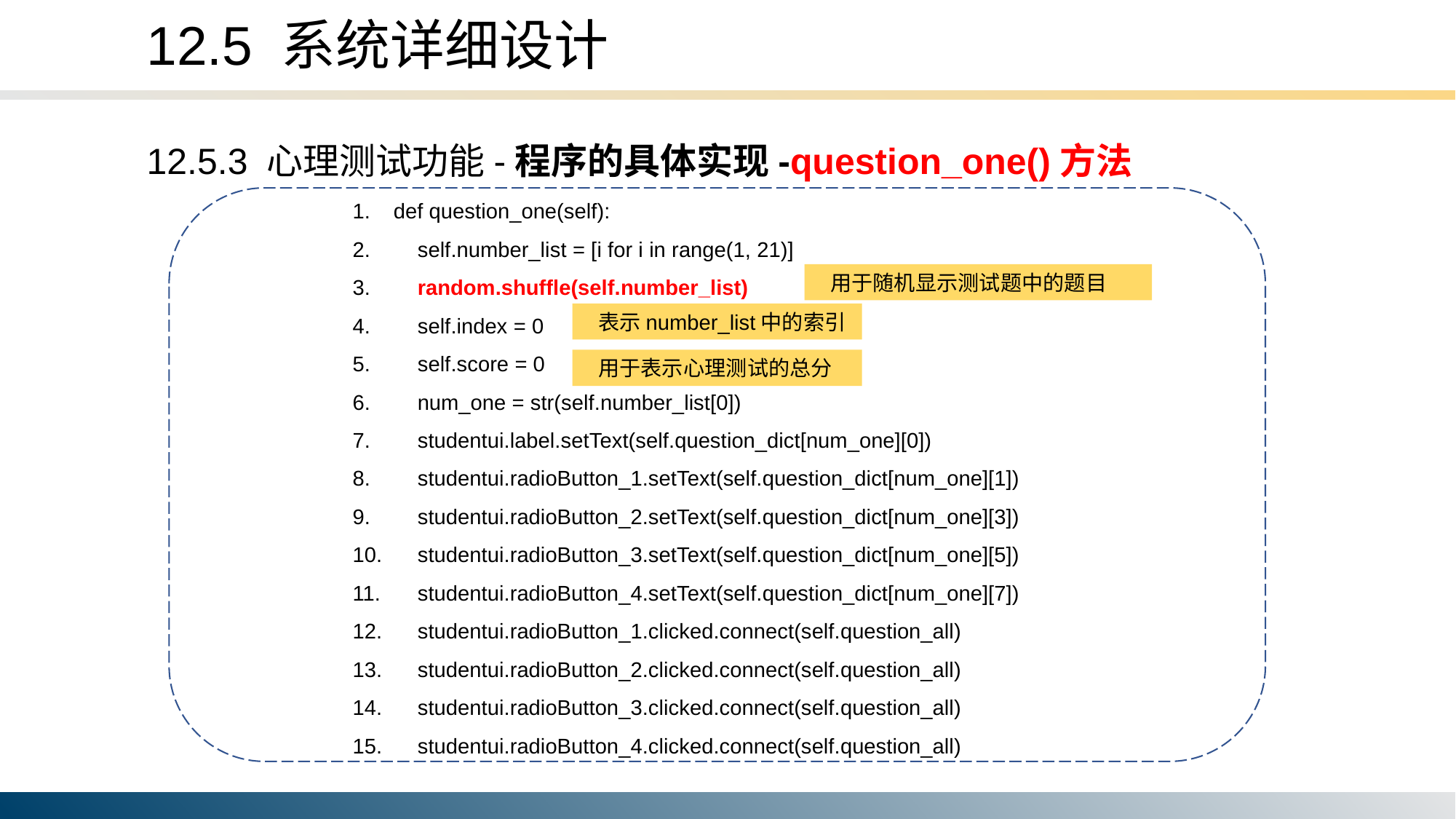

12.5 系统详细设计
12.5.3 心理测试功能-程序的具体实现-question_one()方法
def question_one(self):
    self.number_list = [i for i in range(1, 21)]
    random.shuffle(self.number_list)
    self.index = 0
    self.score = 0
    num_one = str(self.number_list[0])
    studentui.label.setText(self.question_dict[num_one][0])
    studentui.radioButton_1.setText(self.question_dict[num_one][1])
    studentui.radioButton_2.setText(self.question_dict[num_one][3])
    studentui.radioButton_3.setText(self.question_dict[num_one][5])
    studentui.radioButton_4.setText(self.question_dict[num_one][7])
    studentui.radioButton_1.clicked.connect(self.question_all)
    studentui.radioButton_2.clicked.connect(self.question_all)
    studentui.radioButton_3.clicked.connect(self.question_all)
    studentui.radioButton_4.clicked.connect(self.question_all)

用于随机显示测试题中的题目
表示number_list中的索引
用于表示心理测试的总分